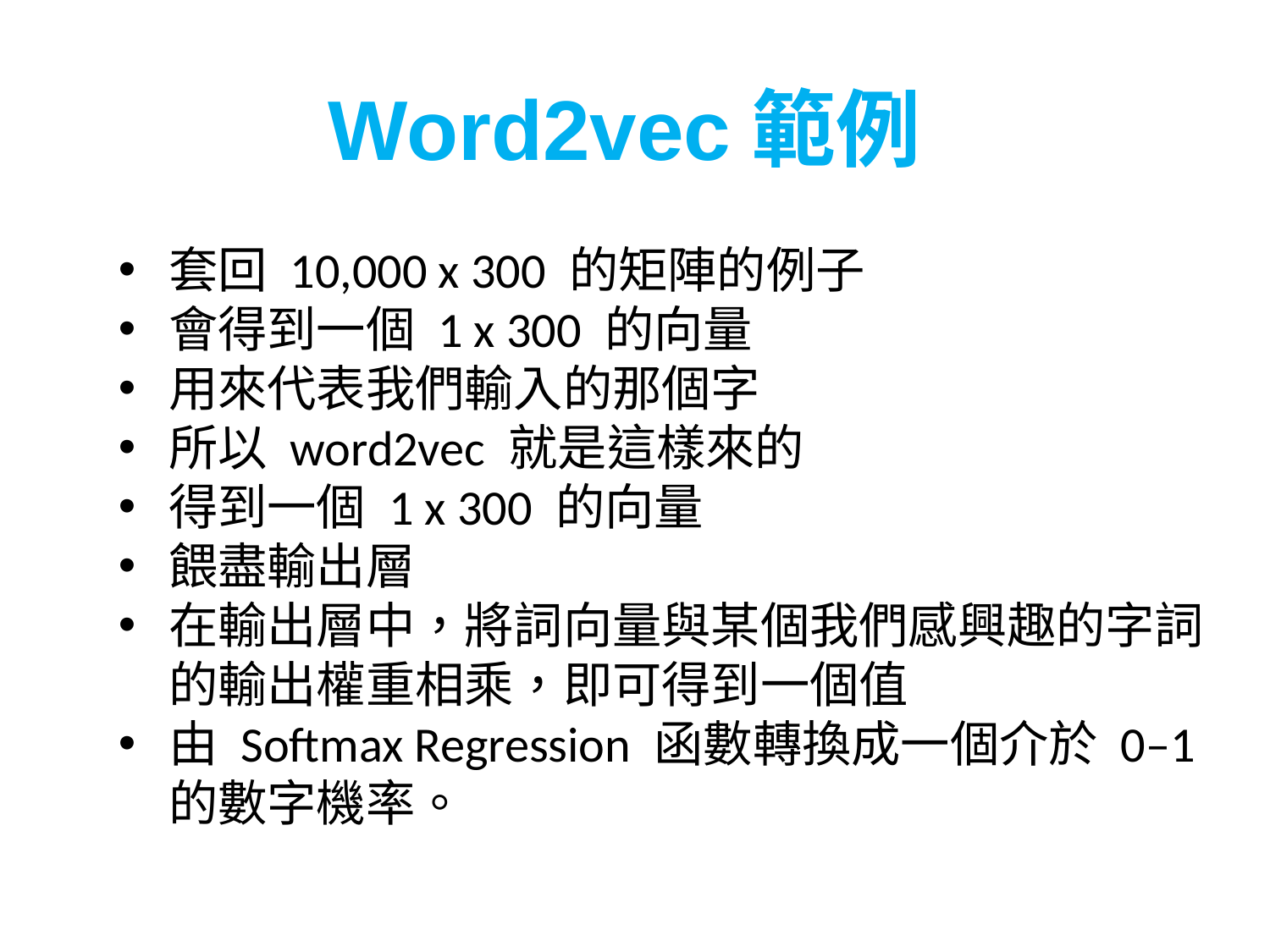

Word2vec範例
套回 10,000 x 300 的矩陣的例子
會得到一個 1 x 300 的向量
用來代表我們輸入的那個字
所以 word2vec 就是這樣來的
得到一個 1 x 300 的向量
餵盡輸出層
在輸出層中，將詞向量與某個我們感興趣的字詞的輸出權重相乘，即可得到一個值
由 Softmax Regression 函數轉換成一個介於 0–1 的數字機率。